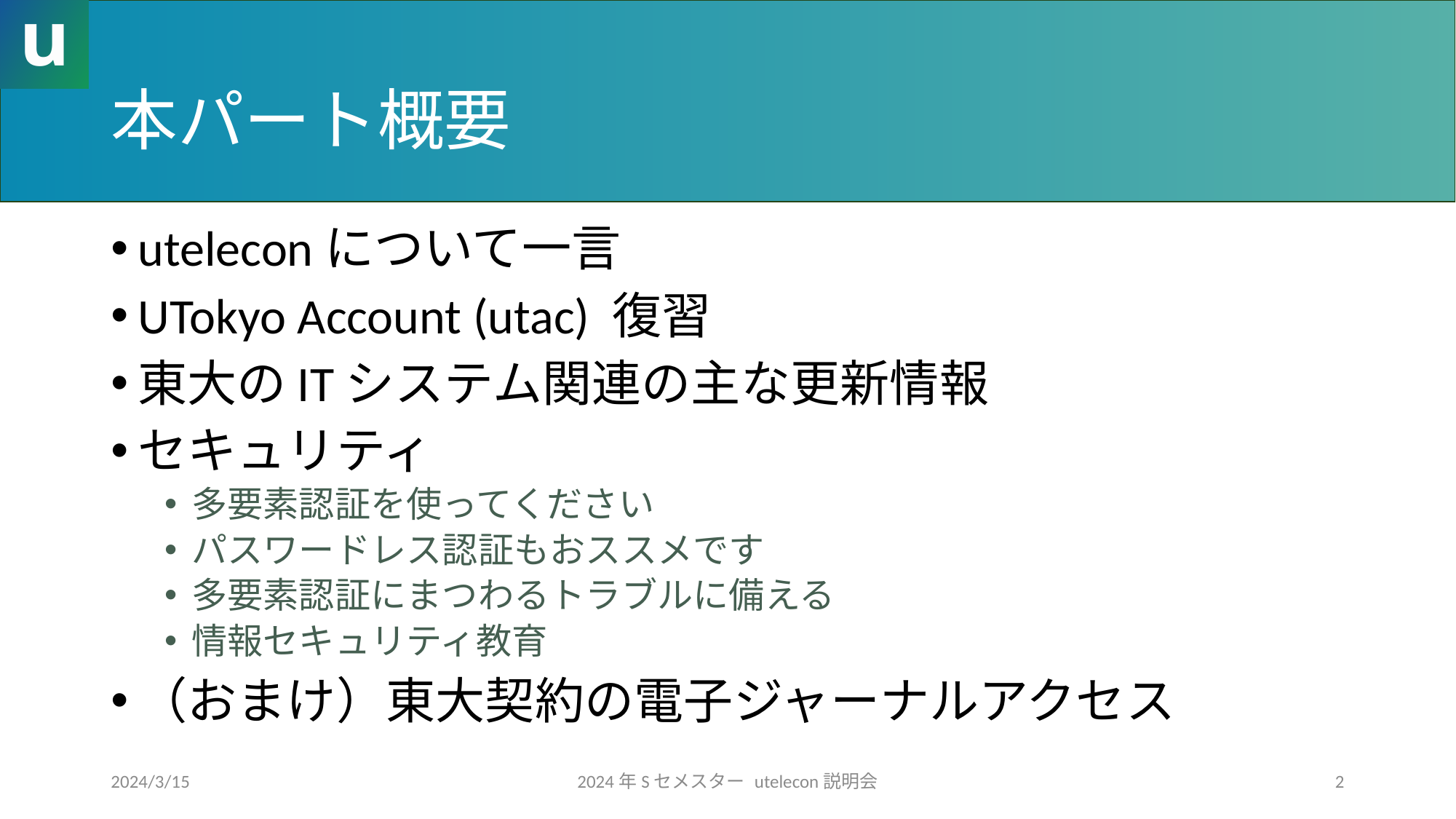

# 本パート概要
uteleconについて一言
UTokyo Account (utac) 復習
東大のITシステム関連の主な更新情報
セキュリティ
多要素認証を使ってください
パスワードレス認証もおススメです
多要素認証にまつわるトラブルに備える
情報セキュリティ教育
（おまけ）東大契約の電子ジャーナルアクセス
2024/3/15
2024年Sセメスター utelecon説明会
2